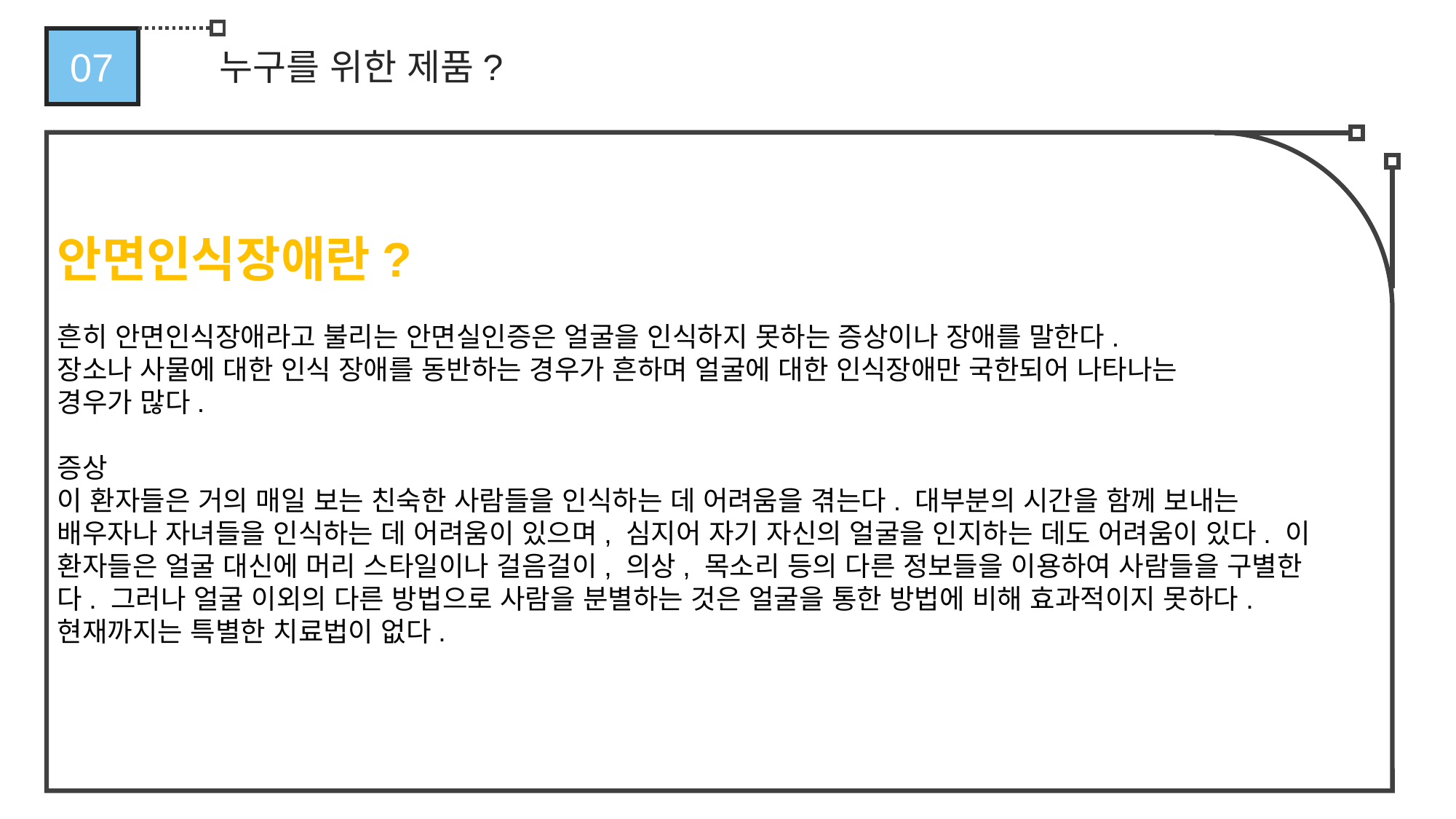

07
누구를 위한 제품?

안면인식장애란?

흔히 안면인식장애라고 불리는 안면실인증은 얼굴을 인식하지 못하는 증상이나 장애를 말한다.
장소나 사물에 대한 인식 장애를 동반하는 경우가 흔하며 얼굴에 대한 인식장애만 국한되어 나타나는
경우가 많다.

증상
이 환자들은 거의 매일 보는 친숙한 사람들을 인식하는 데 어려움을 겪는다. 대부분의 시간을 함께 보내는 배우자나 자녀들을 인식하는 데 어려움이 있으며, 심지어 자기 자신의 얼굴을 인지하는 데도 어려움이 있다. 이 환자들은 얼굴 대신에 머리 스타일이나 걸음걸이, 의상, 목소리 등의 다른 정보들을 이용하여 사람들을 구별한다. 그러나 얼굴 이외의 다른 방법으로 사람을 분별하는 것은 얼굴을 통한 방법에 비해 효과적이지 못하다. 현재까지는 특별한 치료법이 없다.